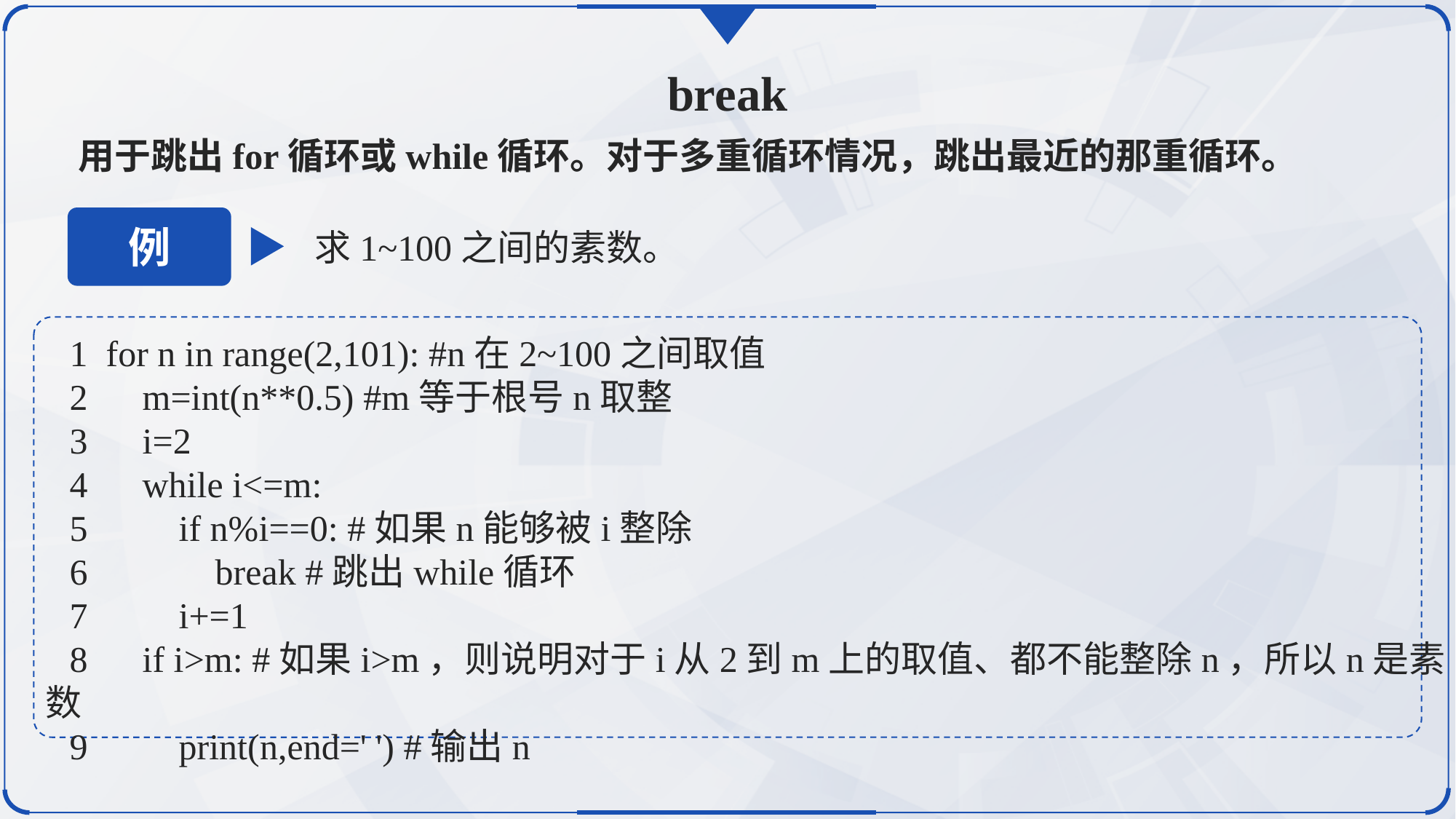

break
用于跳出for循环或while循环。对于多重循环情况，跳出最近的那重循环。

例
求1~100之间的素数。

1  for n in range(2,101): #n在2~100之间取值
2      m=int(n**0.5) #m等于根号n取整
3      i=2
4      while i<=m:
5          if n%i==0: #如果n能够被i整除
6              break #跳出while循环
7          i+=1
8      if i>m: #如果i>m，则说明对于i从2到m上的取值、都不能整除n，所以n是素数
9          print(n,end=' ') #输出n